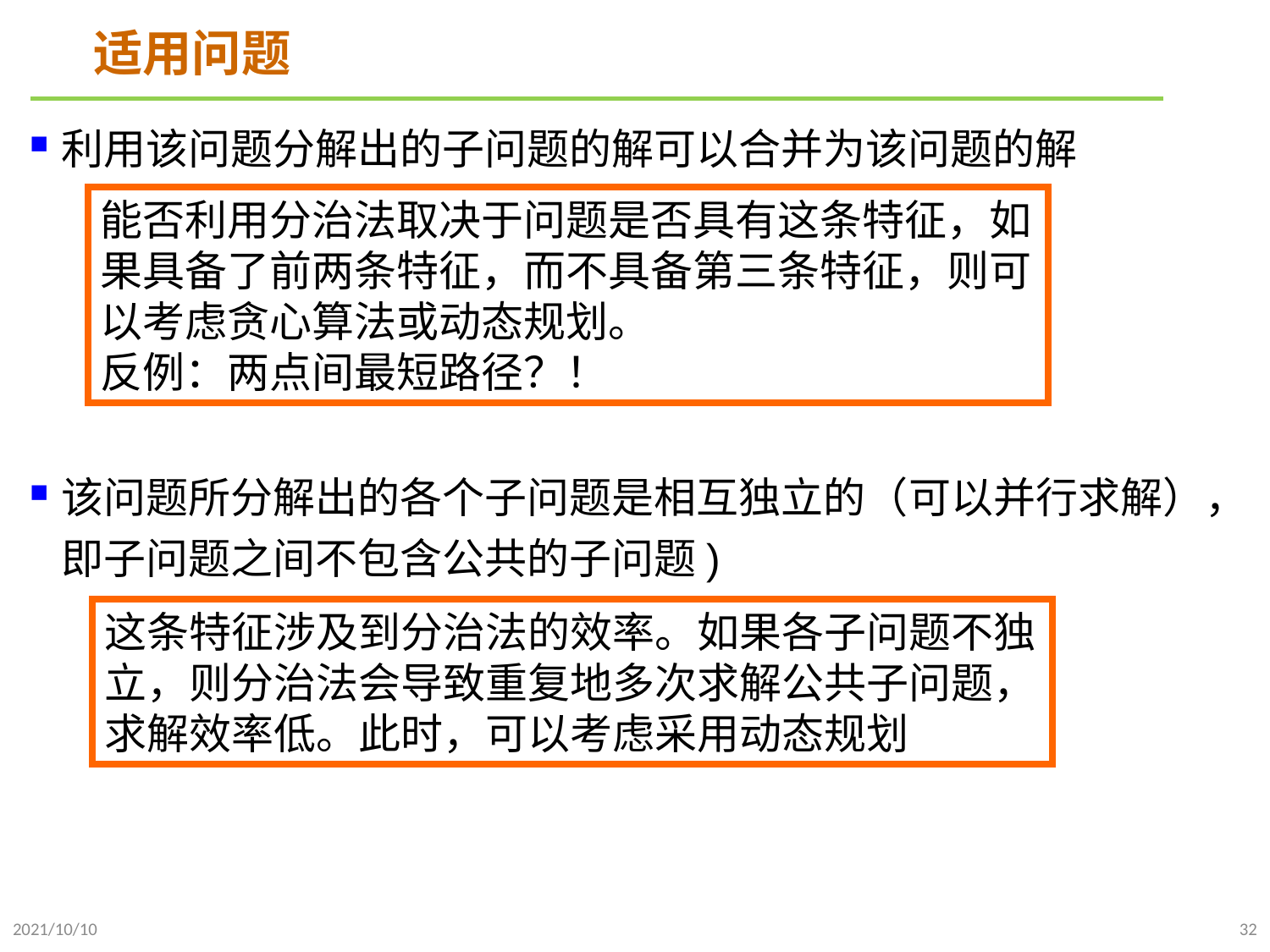

# 适用问题
利用该问题分解出的子问题的解可以合并为该问题的解

该问题所分解出的各个子问题是相互独立的（可以并行求解），即子问题之间不包含公共的子问题)

能否利用分治法取决于问题是否具有这条特征，如果具备了前两条特征，而不具备第三条特征，则可以考虑贪心算法或动态规划。
反例：两点间最短路径？！
这条特征涉及到分治法的效率。如果各子问题不独立，则分治法会导致重复地多次求解公共子问题，求解效率低。此时，可以考虑采用动态规划

2021/10/10
32